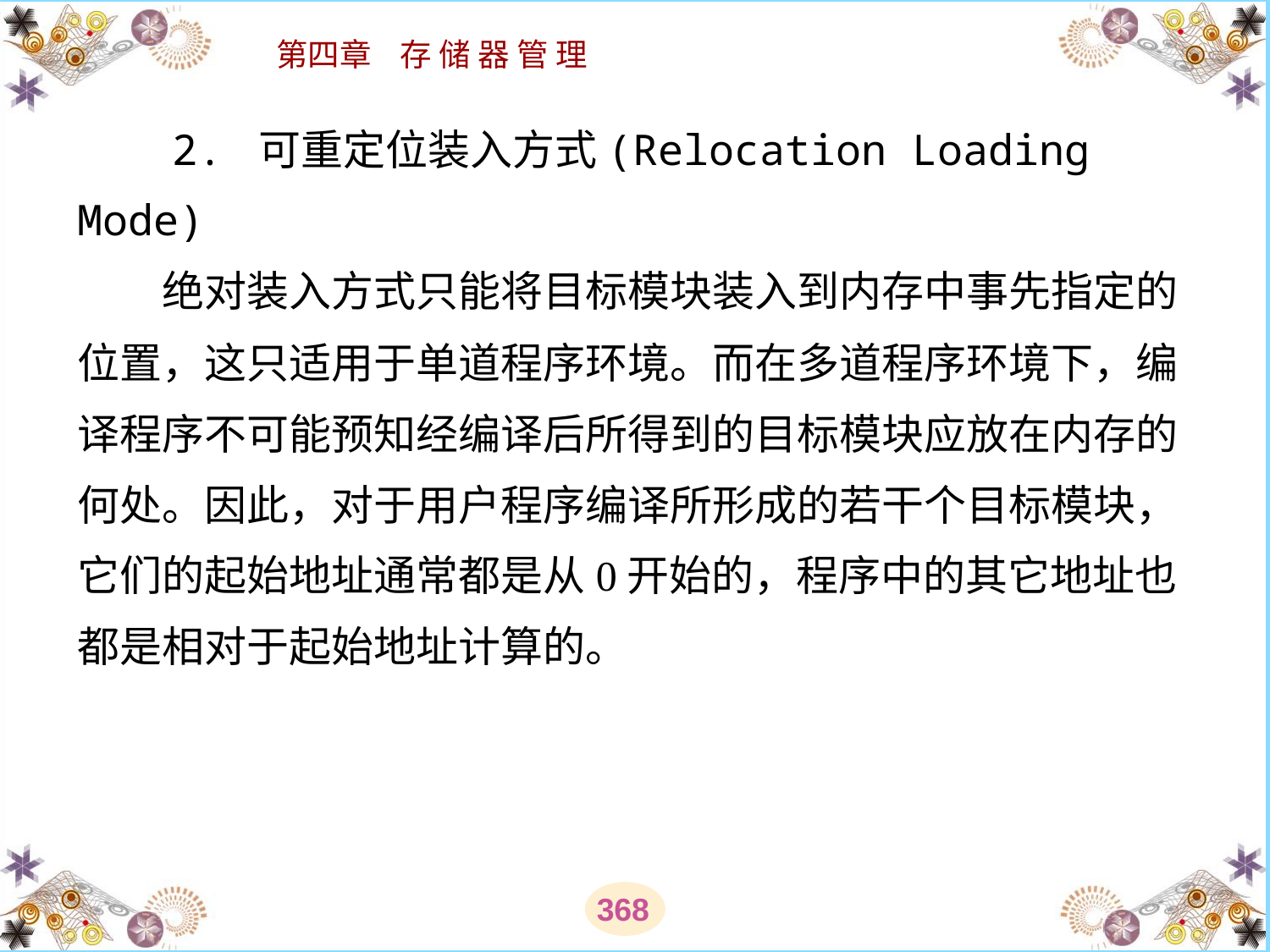

# 2. 可重定位装入方式(Relocation Loading Mode) 　　绝对装入方式只能将目标模块装入到内存中事先指定的位置，这只适用于单道程序环境。而在多道程序环境下，编译程序不可能预知经编译后所得到的目标模块应放在内存的何处。因此，对于用户程序编译所形成的若干个目标模块，它们的起始地址通常都是从0开始的，程序中的其它地址也都是相对于起始地址计算的。